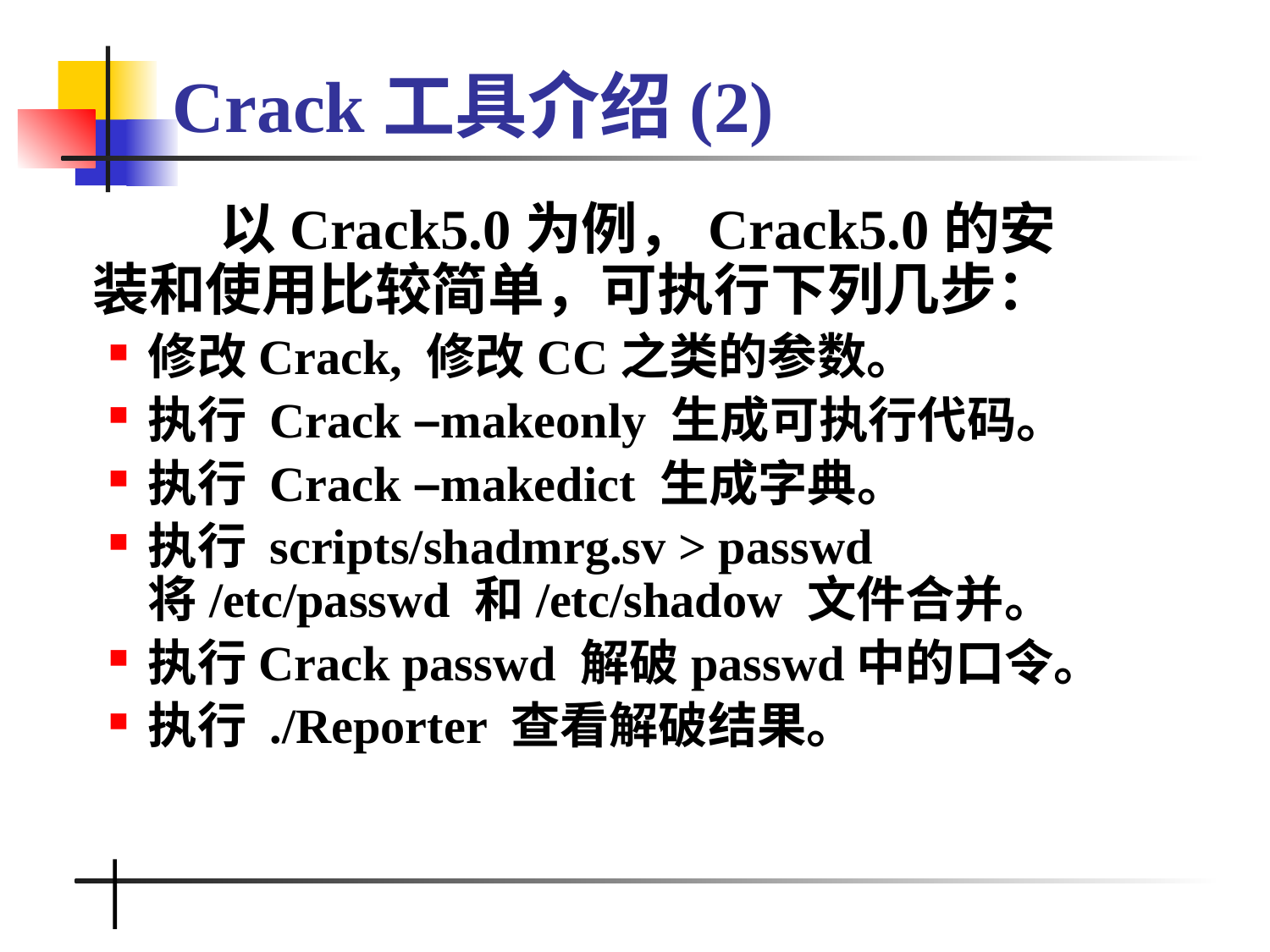

# Crack工具介绍(2)
		以Crack5.0为例，Crack5.0的安装和使用比较简单，可执行下列几步：
修改Crack, 修改CC之类的参数。
执行 Crack –makeonly 生成可执行代码。
执行 Crack –makedict 生成字典。
执行 scripts/shadmrg.sv > passwd 将/etc/passwd 和/etc/shadow 文件合并。
执行Crack passwd 解破passwd中的口令。
执行 ./Reporter 查看解破结果。